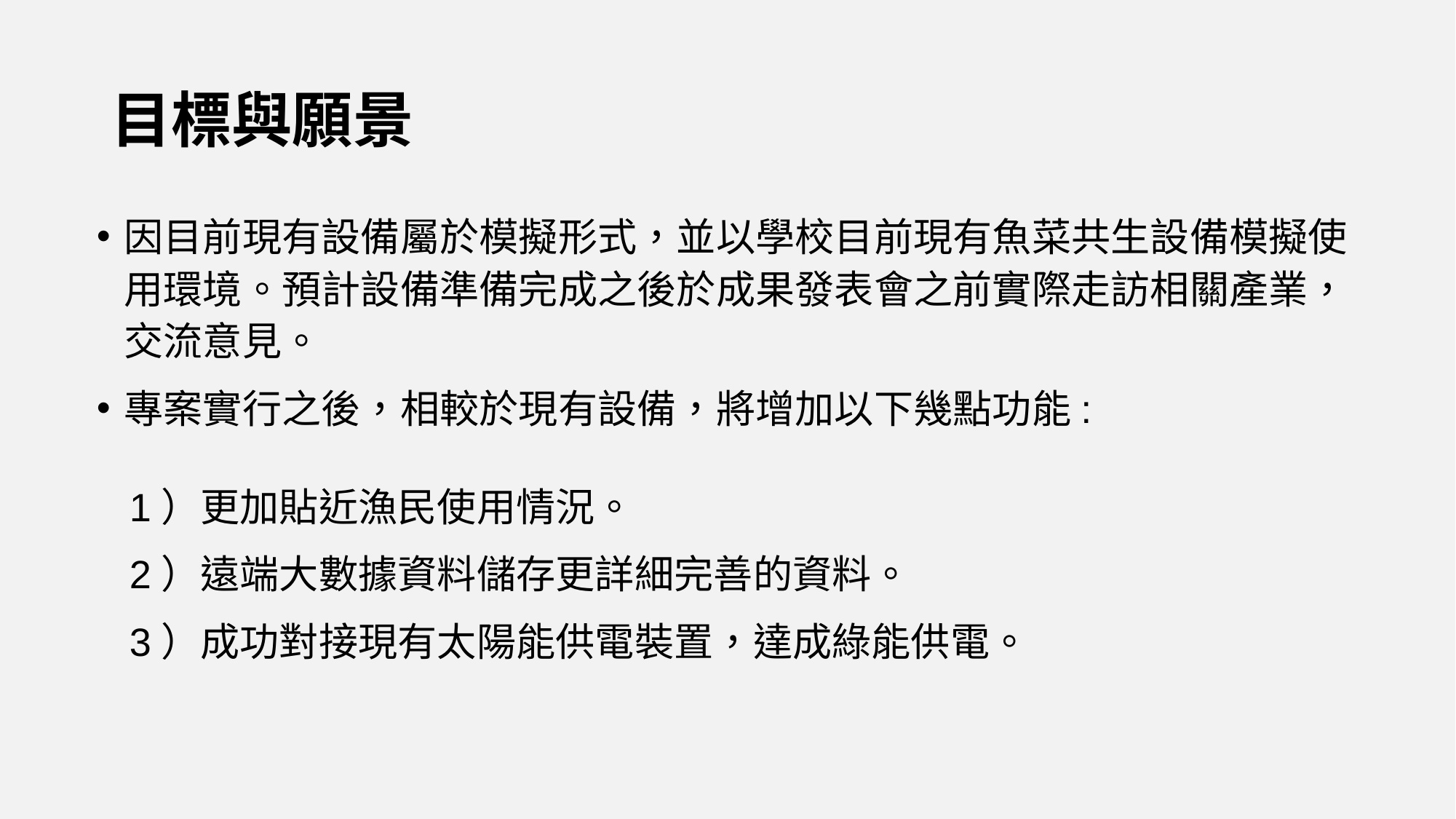

# 目標與願景
因目前現有設備屬於模擬形式，並以學校目前現有魚菜共生設備模擬使用環境。預計設備準備完成之後於成果發表會之前實際走訪相關產業，交流意見。
專案實行之後，相較於現有設備，將增加以下幾點功能:

   1）更加貼近漁民使用情況。
   2）遠端大數據資料儲存更詳細完善的資料。
   3）成功對接現有太陽能供電裝置，達成綠能供電。